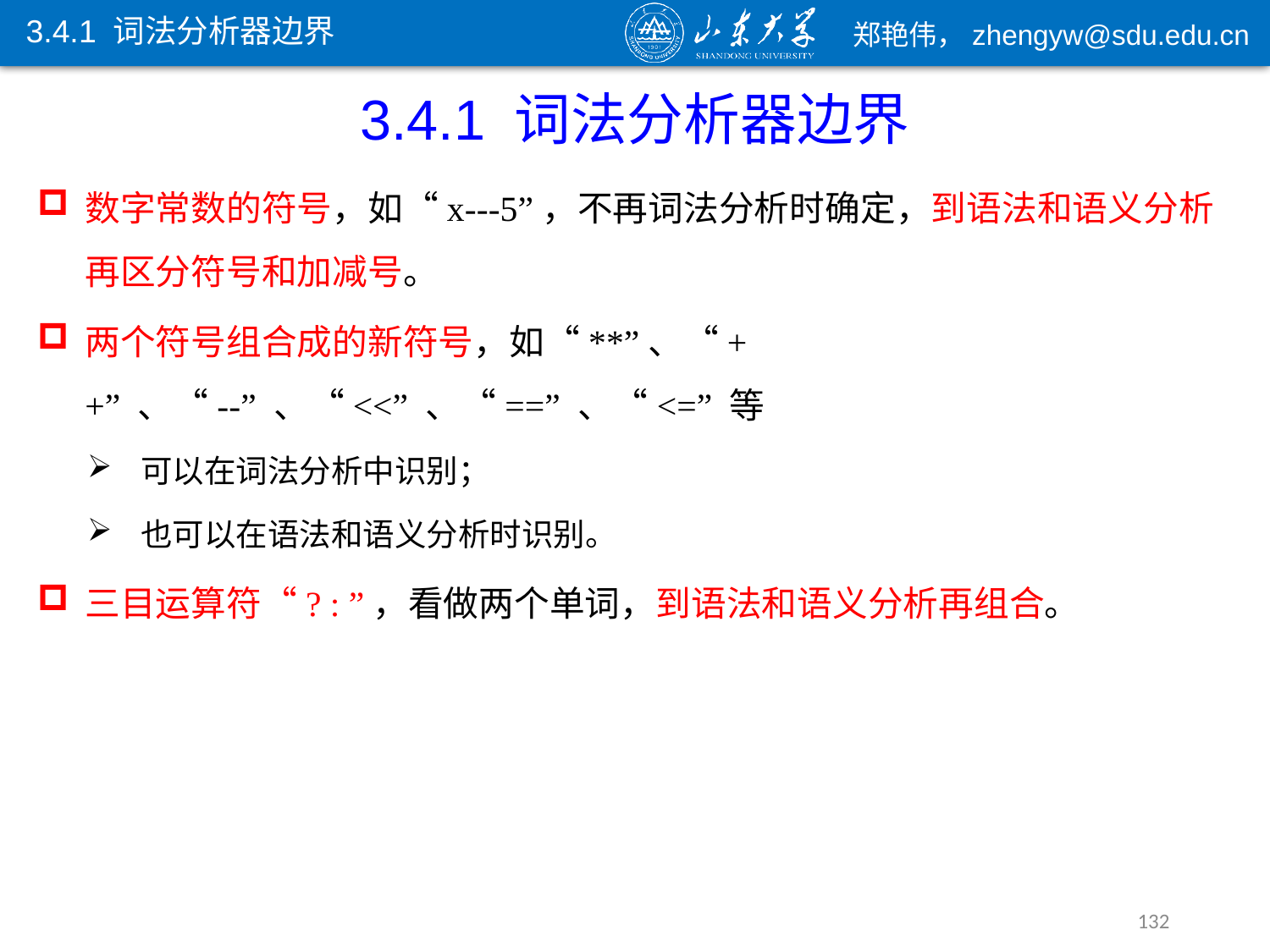

3.4.1 词法分析器边界
3.4.1 词法分析器边界
数字常数的符号，如“x---5”，不再词法分析时确定，到语法和语义分析再区分符号和加减号。
两个符号组合成的新符号，如“**”、“++” 、“--” 、“<<” 、“==” 、“<=” 等
可以在词法分析中识别；
也可以在语法和语义分析时识别。
三目运算符“? : ”，看做两个单词，到语法和语义分析再组合。
132